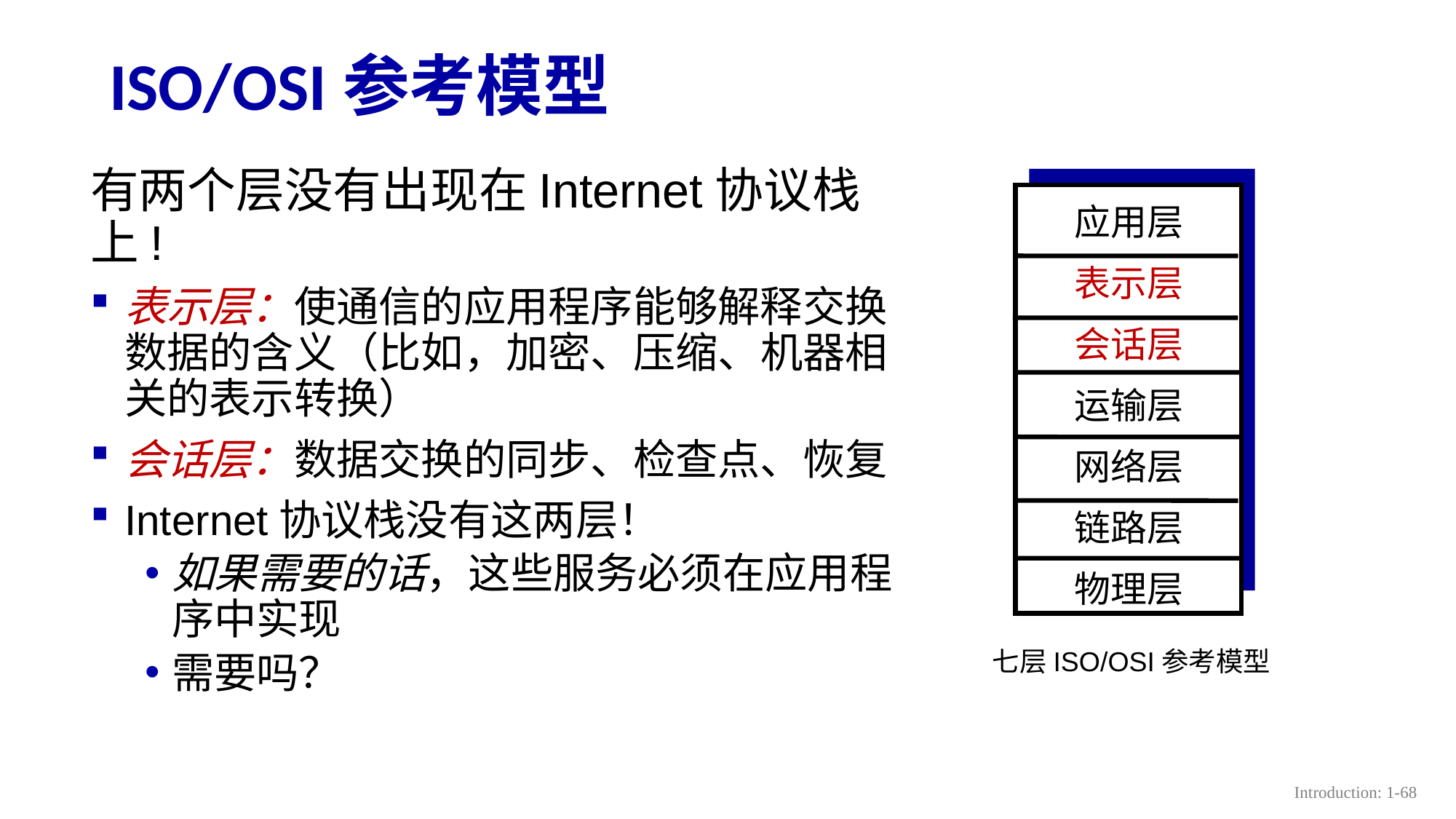

# ISO/OSI参考模型
有两个层没有出现在Internet协议栈上!
表示层：使通信的应用程序能够解释交换数据的含义（比如，加密、压缩、机器相关的表示转换）
会话层：数据交换的同步、检查点、恢复
Internet协议栈没有这两层！
如果需要的话，这些服务必须在应用程序中实现
需要吗？

应用层

表示层

会话层

运输层

网络层

链路层

物理层

七层ISO/OSI参考模型
Introduction: 1-68